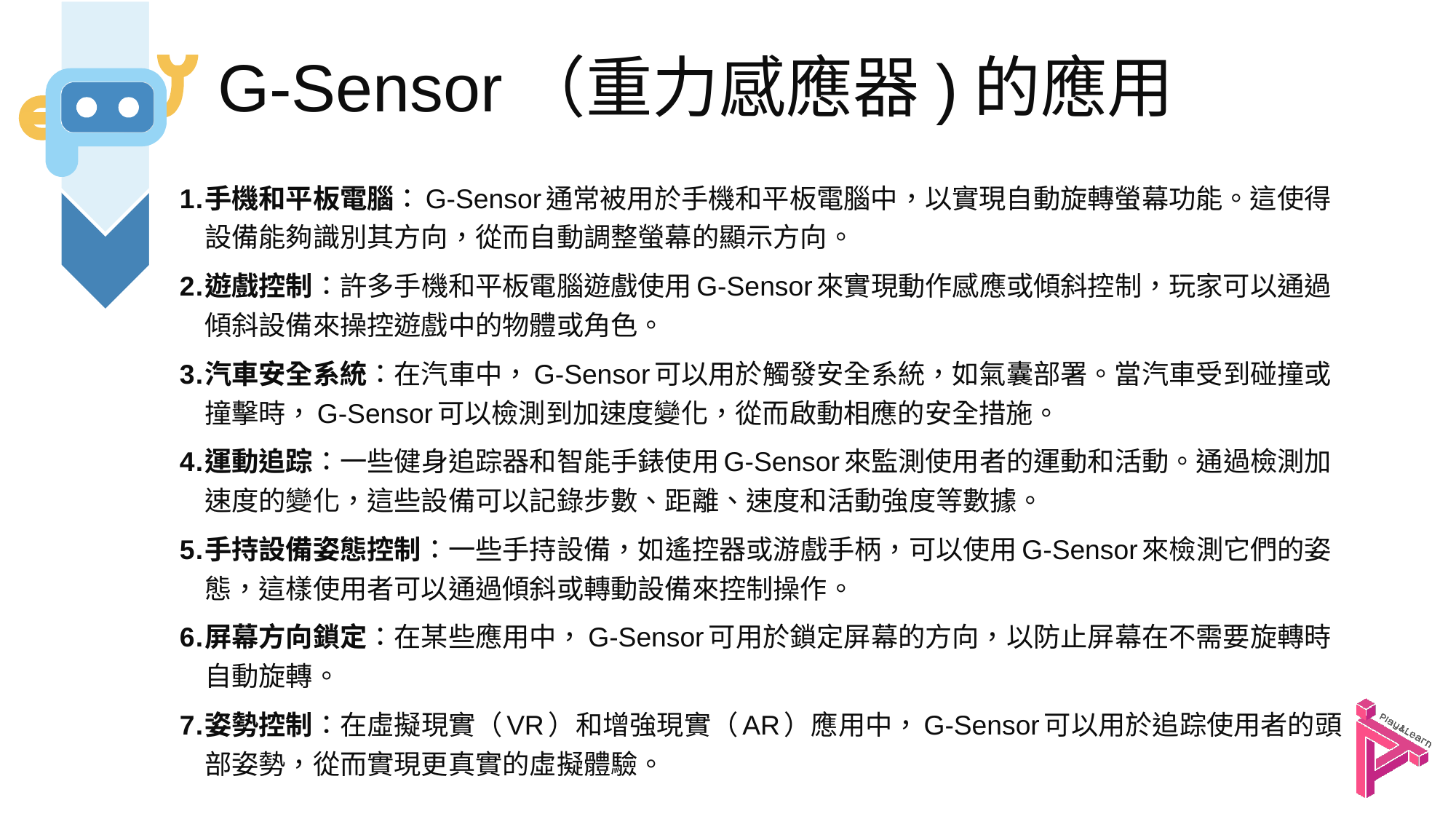

# G-Sensor（重力感應器)的應用
手機和平板電腦：G-Sensor通常被用於手機和平板電腦中，以實現自動旋轉螢幕功能。這使得設備能夠識別其方向，從而自動調整螢幕的顯示方向。
遊戲控制：許多手機和平板電腦遊戲使用G-Sensor來實現動作感應或傾斜控制，玩家可以通過傾斜設備來操控遊戲中的物體或角色。
汽車安全系統：在汽車中，G-Sensor可以用於觸發安全系統，如氣囊部署。當汽車受到碰撞或撞擊時，G-Sensor可以檢測到加速度變化，從而啟動相應的安全措施。
運動追踪：一些健身追踪器和智能手錶使用G-Sensor來監測使用者的運動和活動。通過檢測加速度的變化，這些設備可以記錄步數、距離、速度和活動強度等數據。
手持設備姿態控制：一些手持設備，如遙控器或游戲手柄，可以使用G-Sensor來檢測它們的姿態，這樣使用者可以通過傾斜或轉動設備來控制操作。
屏幕方向鎖定：在某些應用中，G-Sensor可用於鎖定屏幕的方向，以防止屏幕在不需要旋轉時自動旋轉。
姿勢控制：在虛擬現實（VR）和增強現實（AR）應用中，G-Sensor可以用於追踪使用者的頭部姿勢，從而實現更真實的虛擬體驗。